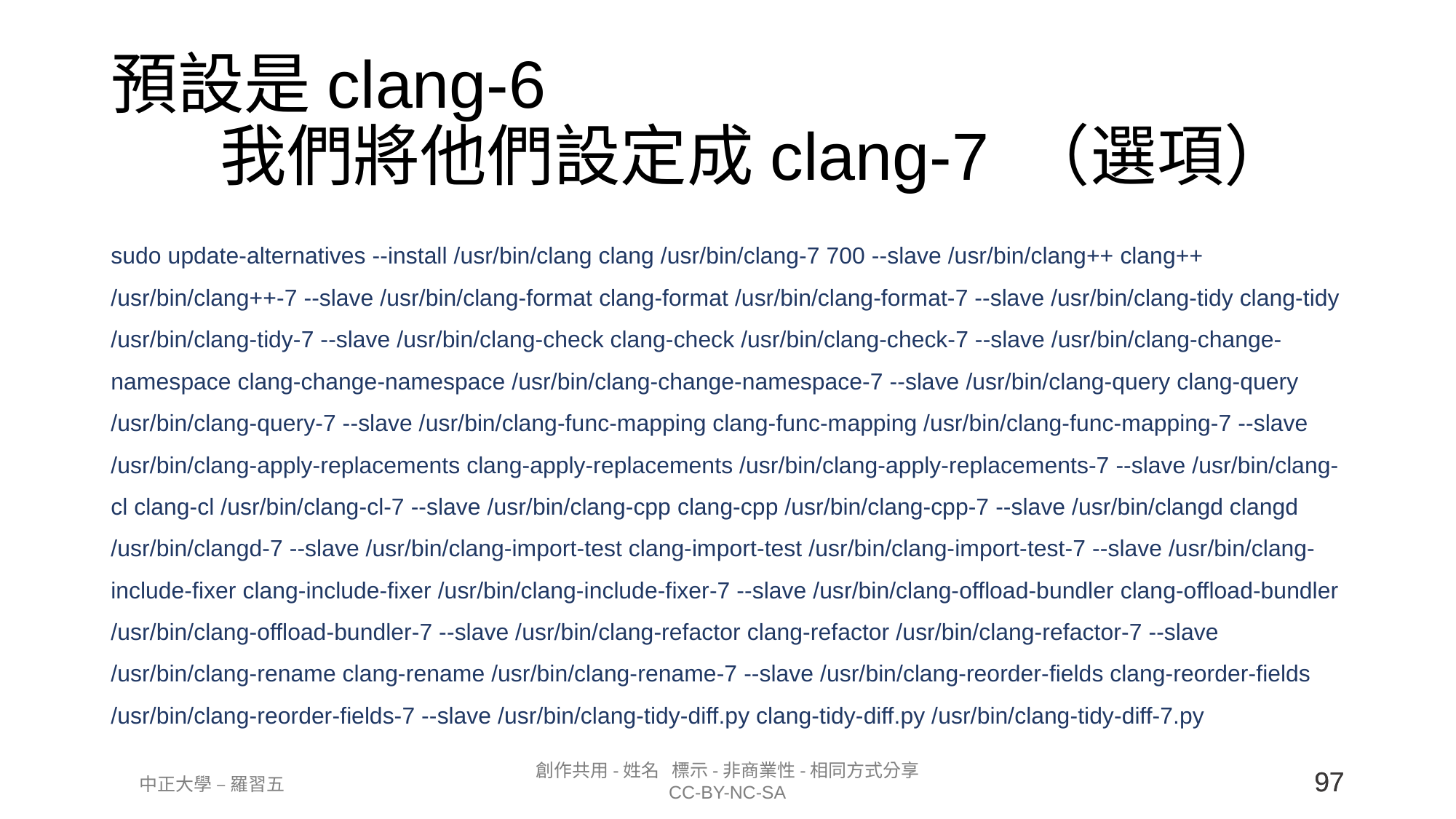

# 預設是clang-6 我們將他們設定成clang-7 （選項）
sudo update-alternatives --install /usr/bin/clang clang /usr/bin/clang-7 700 --slave /usr/bin/clang++ clang++ /usr/bin/clang++-7 --slave /usr/bin/clang-format clang-format /usr/bin/clang-format-7 --slave /usr/bin/clang-tidy clang-tidy /usr/bin/clang-tidy-7 --slave /usr/bin/clang-check clang-check /usr/bin/clang-check-7 --slave /usr/bin/clang-change-namespace clang-change-namespace /usr/bin/clang-change-namespace-7 --slave /usr/bin/clang-query clang-query /usr/bin/clang-query-7 --slave /usr/bin/clang-func-mapping clang-func-mapping /usr/bin/clang-func-mapping-7 --slave /usr/bin/clang-apply-replacements clang-apply-replacements /usr/bin/clang-apply-replacements-7 --slave /usr/bin/clang-cl clang-cl /usr/bin/clang-cl-7 --slave /usr/bin/clang-cpp clang-cpp /usr/bin/clang-cpp-7 --slave /usr/bin/clangd clangd /usr/bin/clangd-7 --slave /usr/bin/clang-import-test clang-import-test /usr/bin/clang-import-test-7 --slave /usr/bin/clang-include-fixer clang-include-fixer /usr/bin/clang-include-fixer-7 --slave /usr/bin/clang-offload-bundler clang-offload-bundler /usr/bin/clang-offload-bundler-7 --slave /usr/bin/clang-refactor clang-refactor /usr/bin/clang-refactor-7 --slave /usr/bin/clang-rename clang-rename /usr/bin/clang-rename-7 --slave /usr/bin/clang-reorder-fields clang-reorder-fields /usr/bin/clang-reorder-fields-7 --slave /usr/bin/clang-tidy-diff.py clang-tidy-diff.py /usr/bin/clang-tidy-diff-7.py